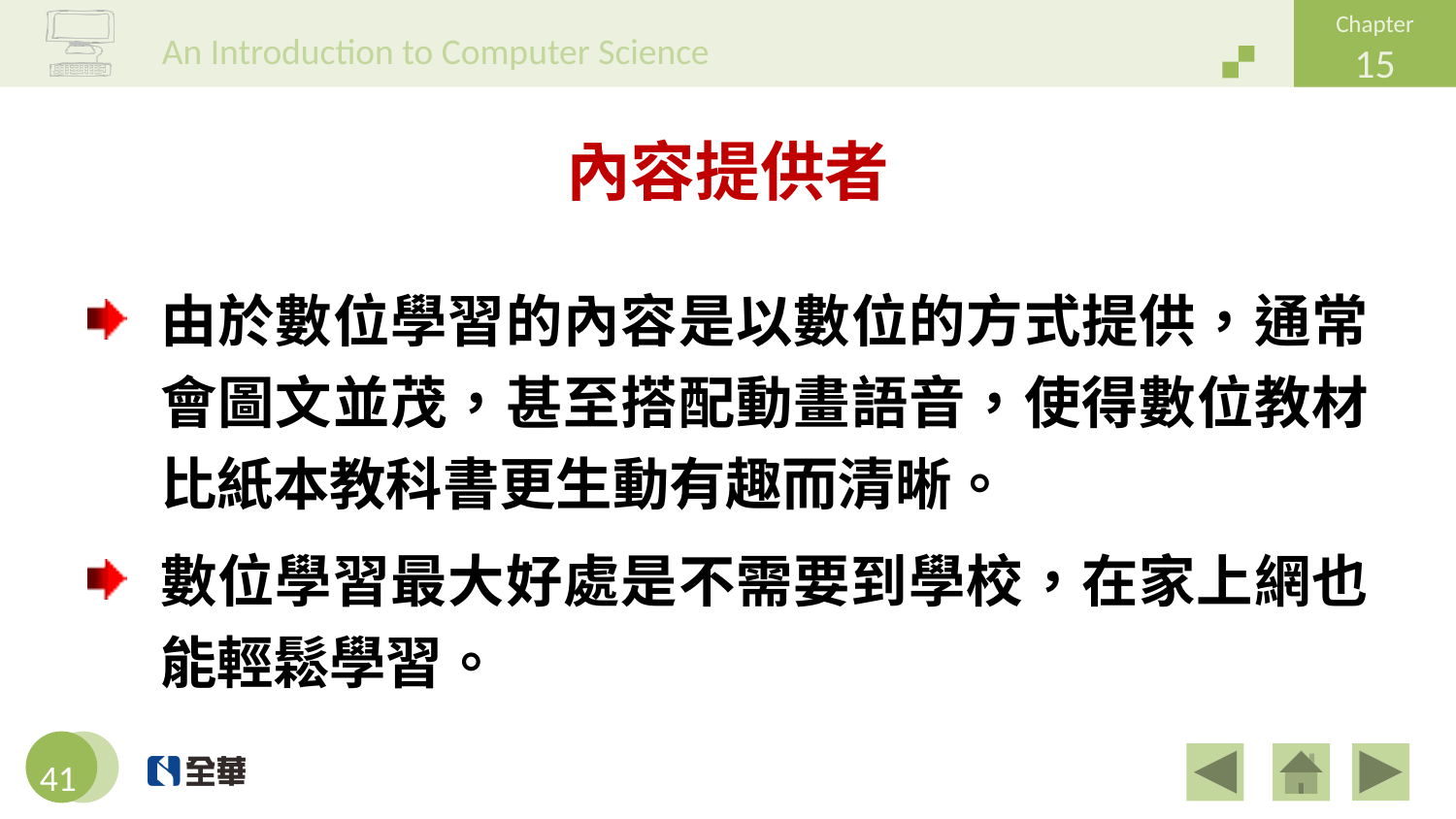

# 內容提供者
由於數位學習的內容是以數位的方式提供，通常會圖文並茂，甚至搭配動畫語音，使得數位教材比紙本教科書更生動有趣而清晰。
數位學習最大好處是不需要到學校，在家上網也能輕鬆學習。